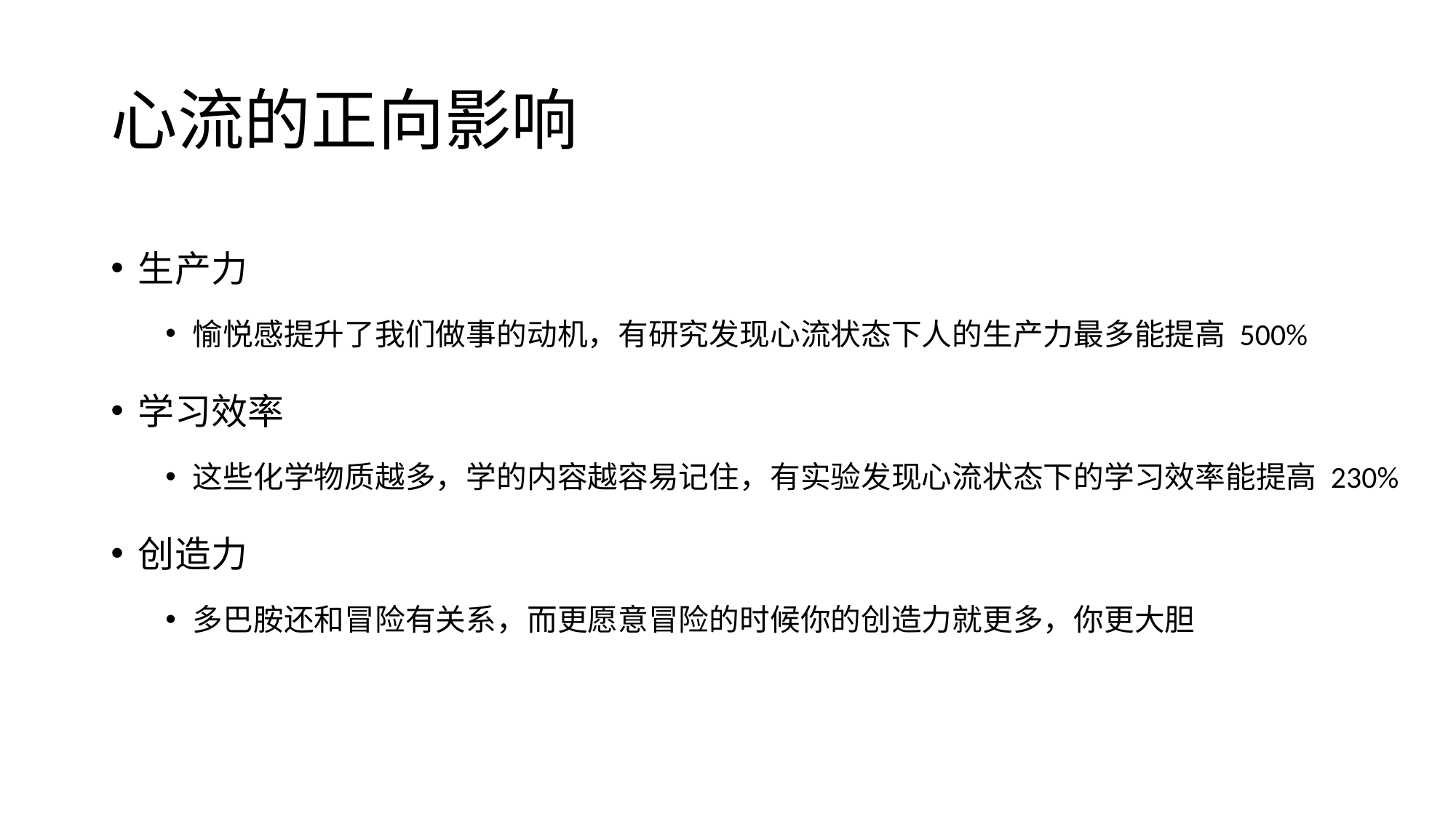

# 心流的正向影响
生产力
愉悦感提升了我们做事的动机，有研究发现心流状态下人的生产力最多能提高 500%
学习效率
这些化学物质越多，学的内容越容易记住，有实验发现心流状态下的学习效率能提高 230%
创造力
多巴胺还和冒险有关系，而更愿意冒险的时候你的创造力就更多，你更大胆